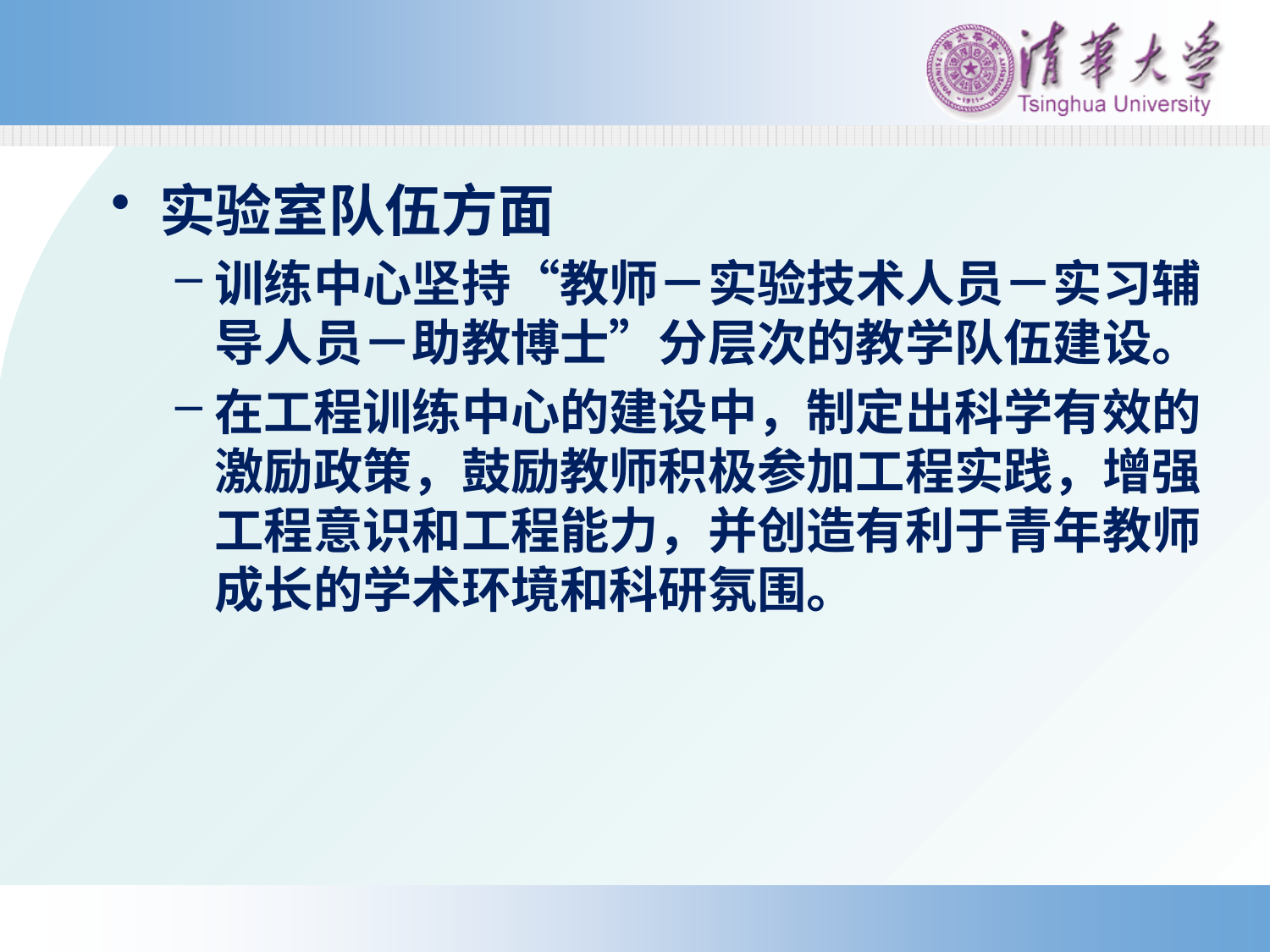

实验室队伍方面
训练中心坚持“教师－实验技术人员－实习辅导人员－助教博士”分层次的教学队伍建设。
在工程训练中心的建设中，制定出科学有效的激励政策，鼓励教师积极参加工程实践，增强工程意识和工程能力，并创造有利于青年教师成长的学术环境和科研氛围。